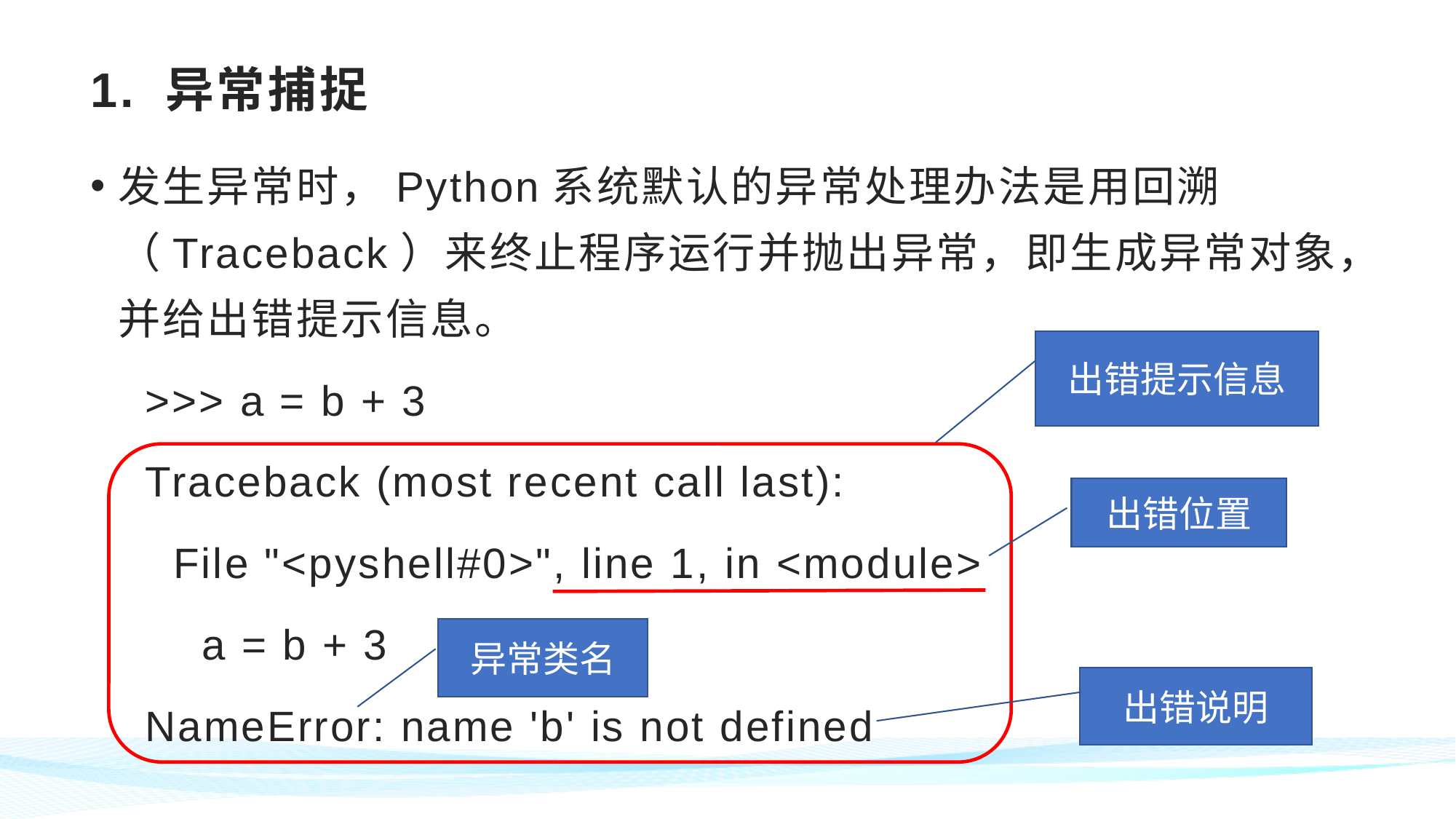

# 1. 异常捕捉
发生异常时，Python系统默认的异常处理办法是用回溯（Traceback）来终止程序运行并抛出异常，即生成异常对象，并给出错提示信息。
>>> a = b + 3
Traceback (most recent call last):
  File "<pyshell#0>", line 1, in <module>
    a = b + 3
NameError: name 'b' is not defined
出错提示信息

出错位置
异常类名
出错说明